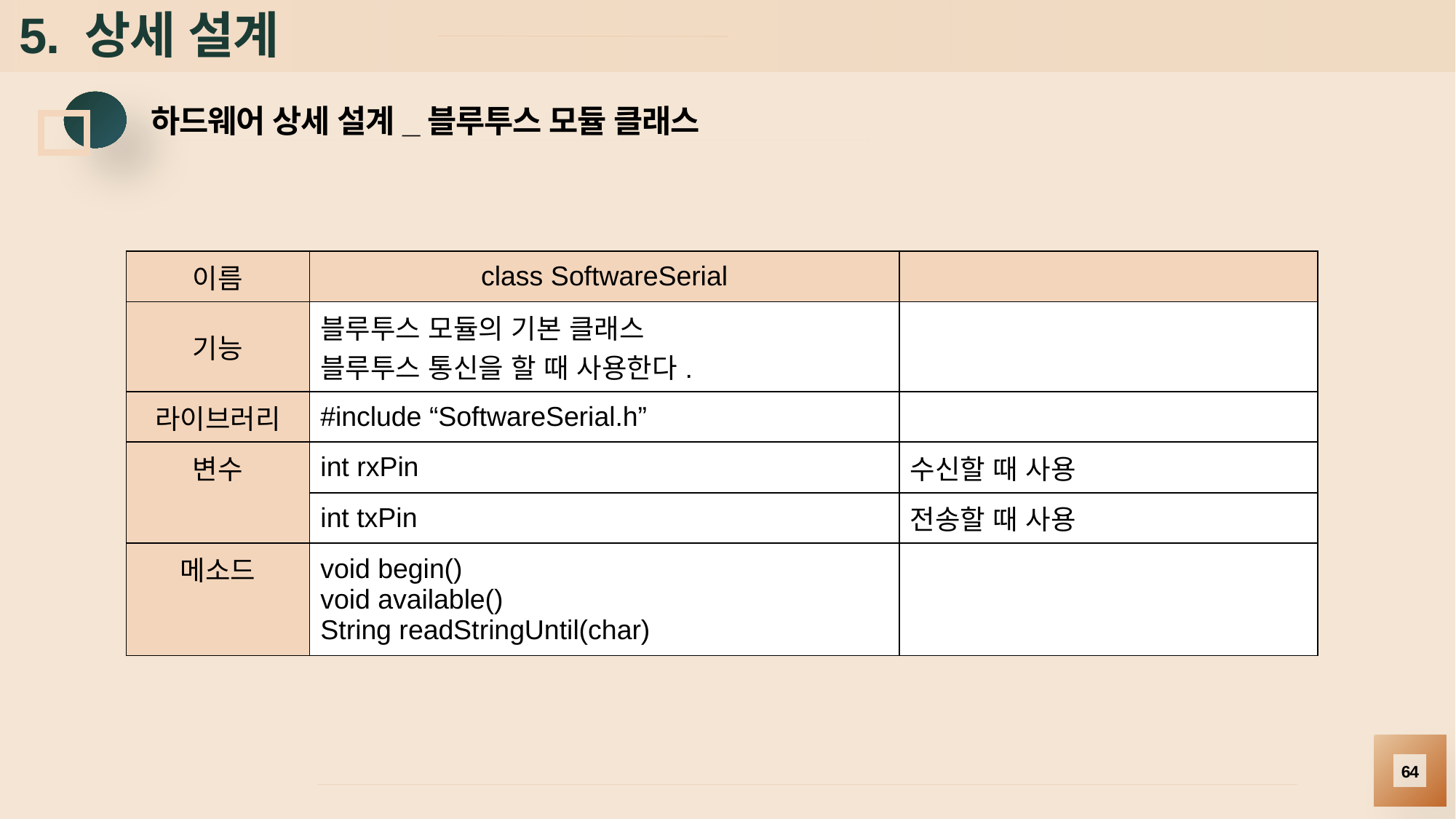

# 5. 상세 설계

하드웨어 상세 설계_블루투스 모듈 클래스

| 이름 | class SoftwareSerial |  |
| --- | --- | --- |
| 기능 | 블루투스 모듈의 기본 클래스 블루투스 통신을 할 때 사용한다. |  |
| 라이브러리 | #include “SoftwareSerial.h” |  |
| 변수 | int rxPin | 수신할 때 사용 |
|  | int txPin | 전송할 때 사용 |
| 메소드 | void begin() void available() String readStringUntil(char) |  |
64